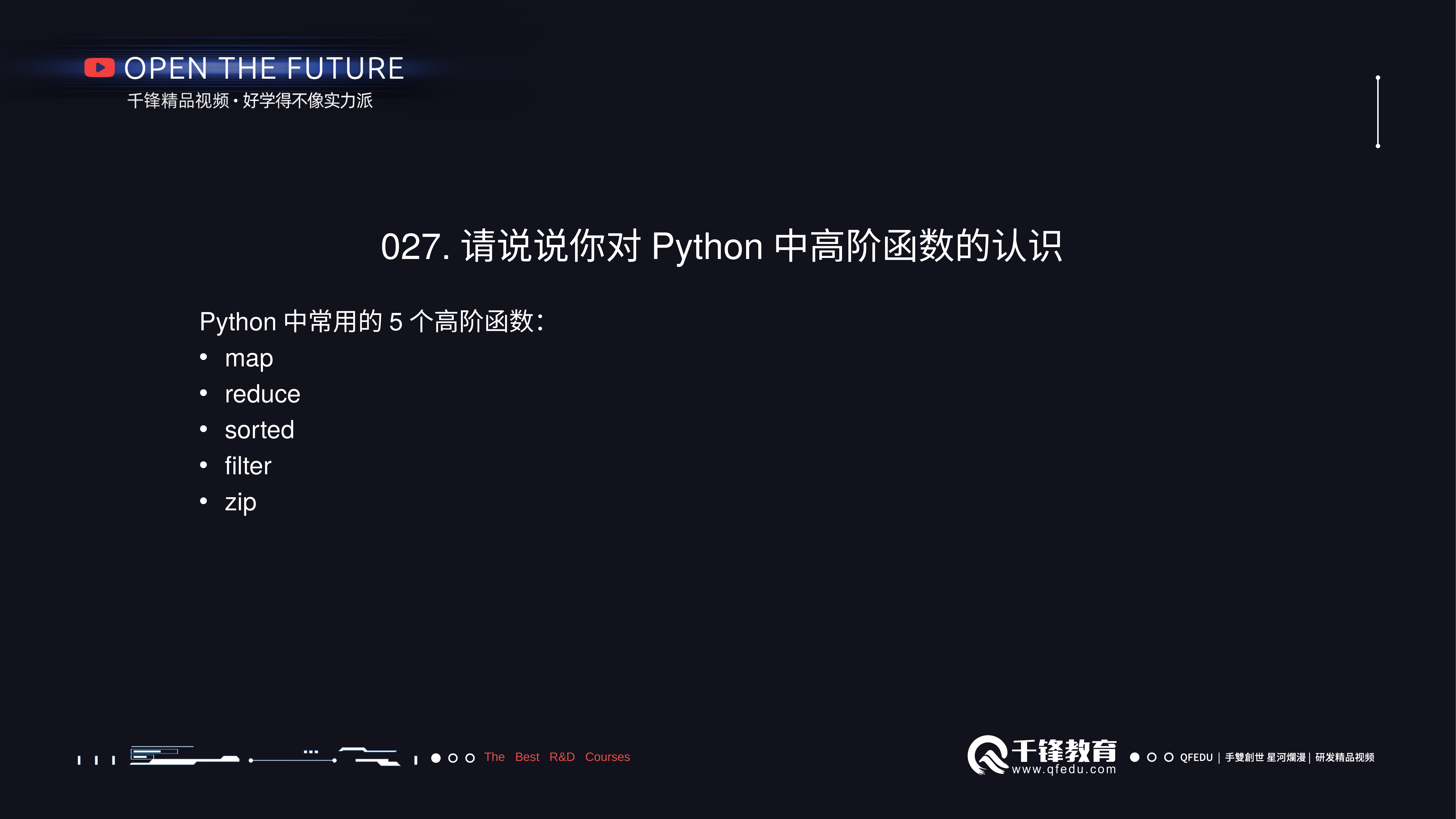

027.请说说你对Python中高阶函数的认识
Python中常用的5个高阶函数：
map
reduce
sorted
filter
zip